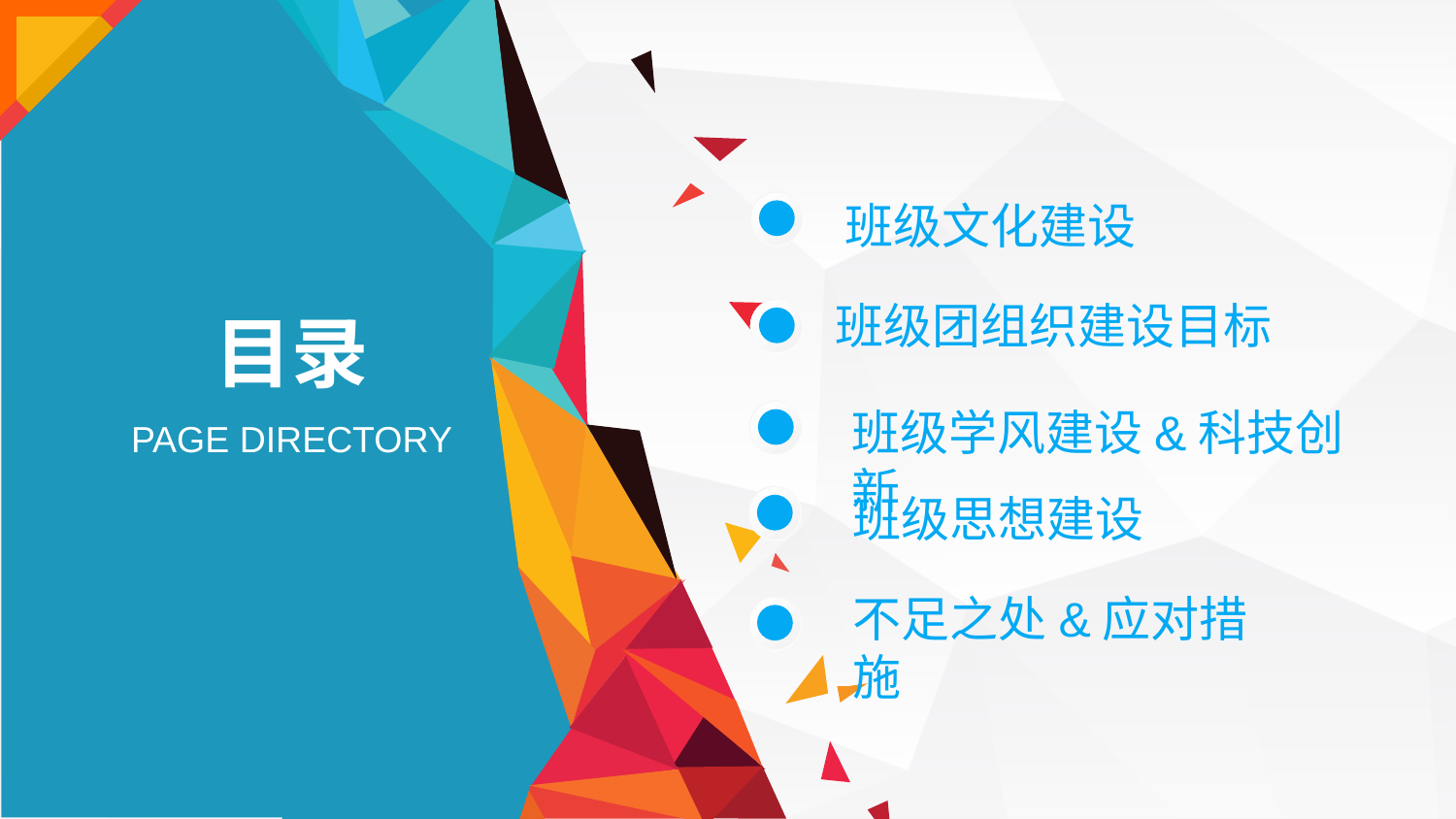

班级文化建设

班级团组织建设目标
目录

班级学风建设&科技创新

PAGE DIRECTORY

班级思想建设

不足之处&应对措施